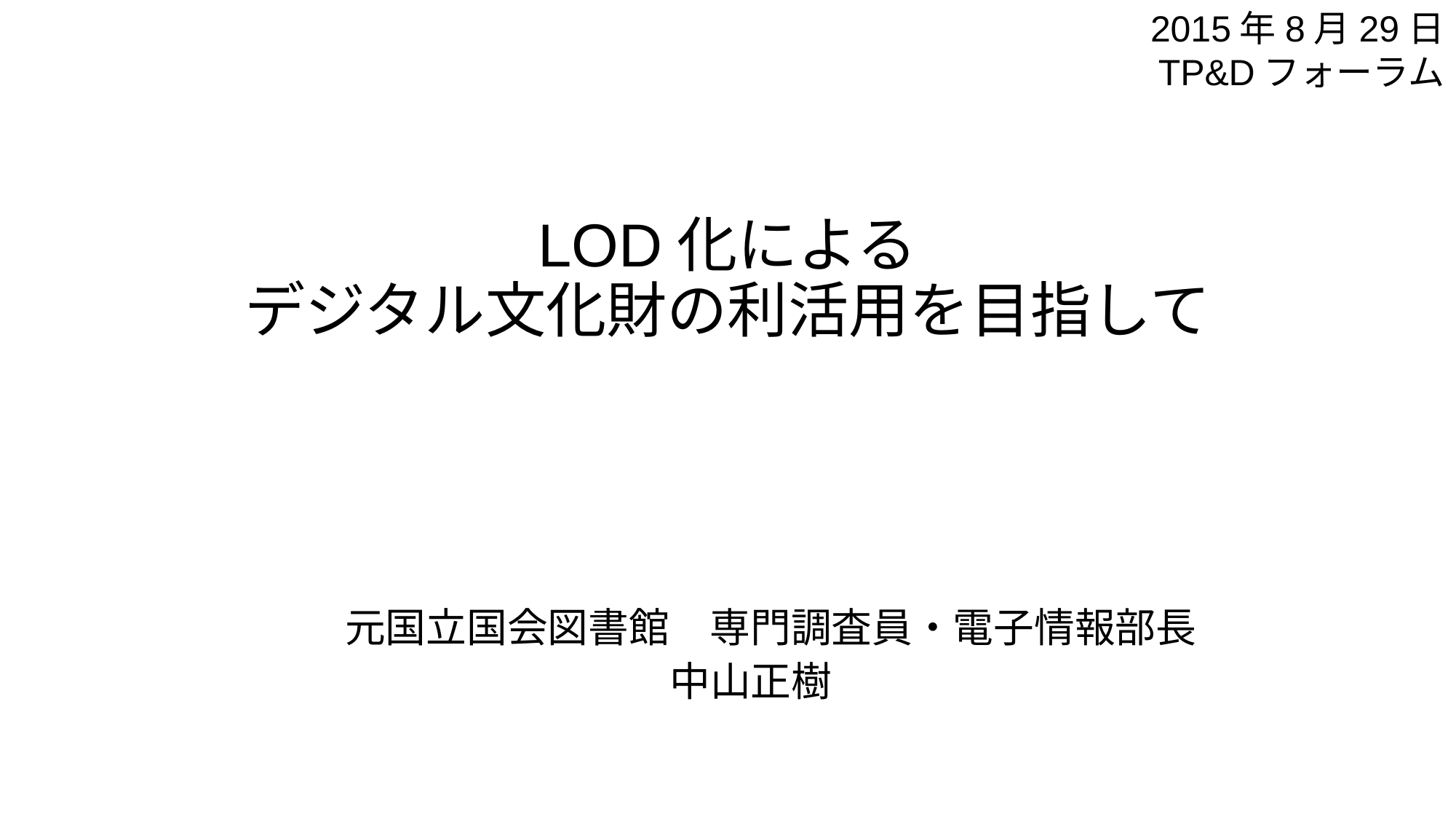

2015年8月29日
TP&Dフォーラム
# LOD化による デジタル文化財の利活用を目指して
　元国立国会図書館　専門調査員・電子情報部長
中山正樹